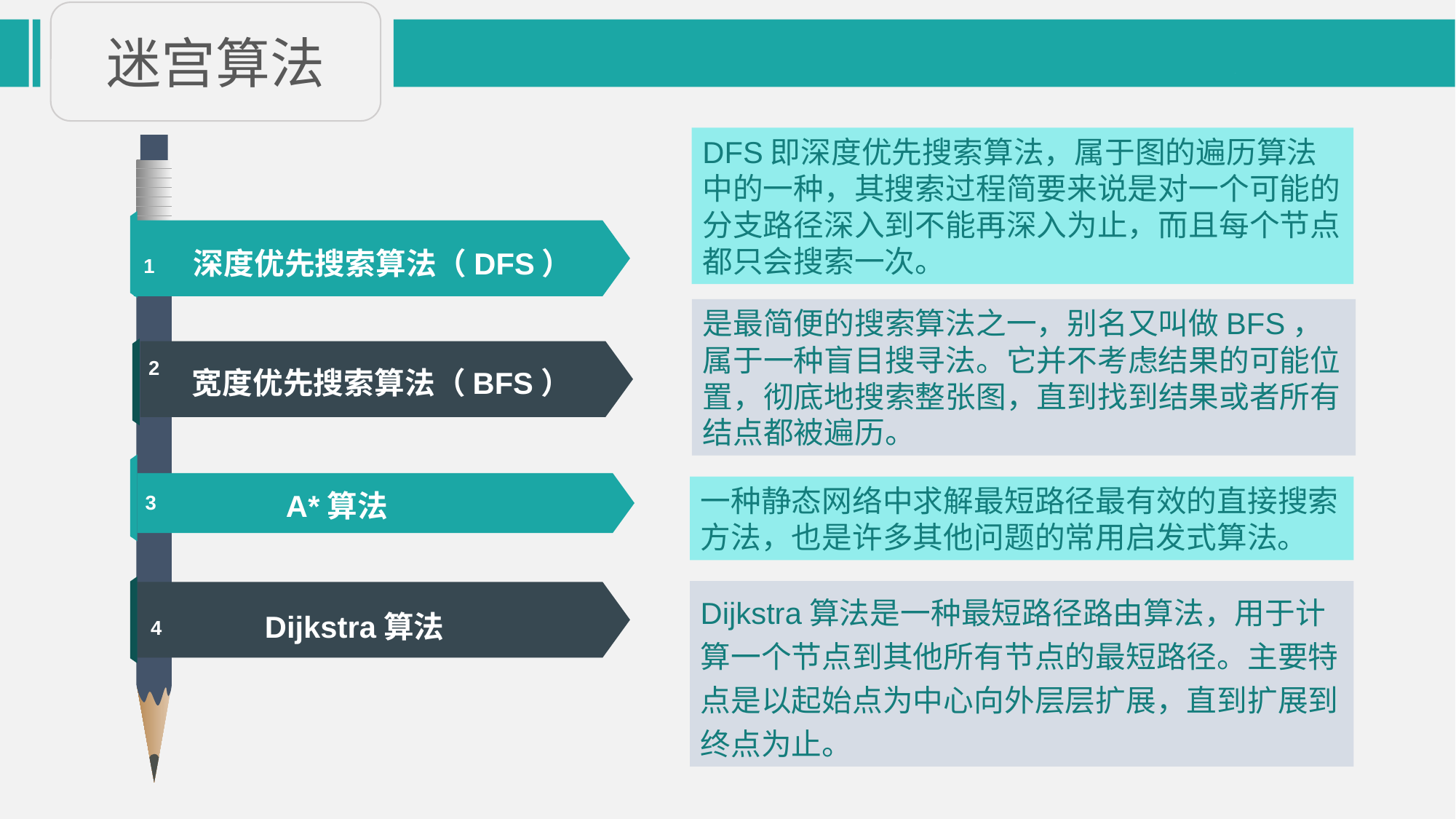

迷宫算法

DFS即深度优先搜索算法，属于图的遍历算法中的一种，其搜索过程简要来说是对一个可能的分支路径深入到不能再深入为止，而且每个节点都只会搜索一次。

深度优先搜索算法（DFS）
1

2
宽度优先搜索算法（BFS）

A*算法
3

是最简便的搜索算法之⼀，别名⼜叫做BFS，属于⼀种盲⽬搜寻法。它并不考虑结果的可能位置，彻底地搜索整张图，直到找到结果或者所有结点都被遍历。
一种静态⽹络中求解最短路径最有效的直接搜索⽅法，也是许多其他问题的常⽤启发式算法。

Dijkstra算法是一种最短路径路由算法，用于计算一个节点到其他所有节点的最短路径。主要特点是以起始点为中心向外层层扩展，直到扩展到终点为止。
Dijkstra算法
4